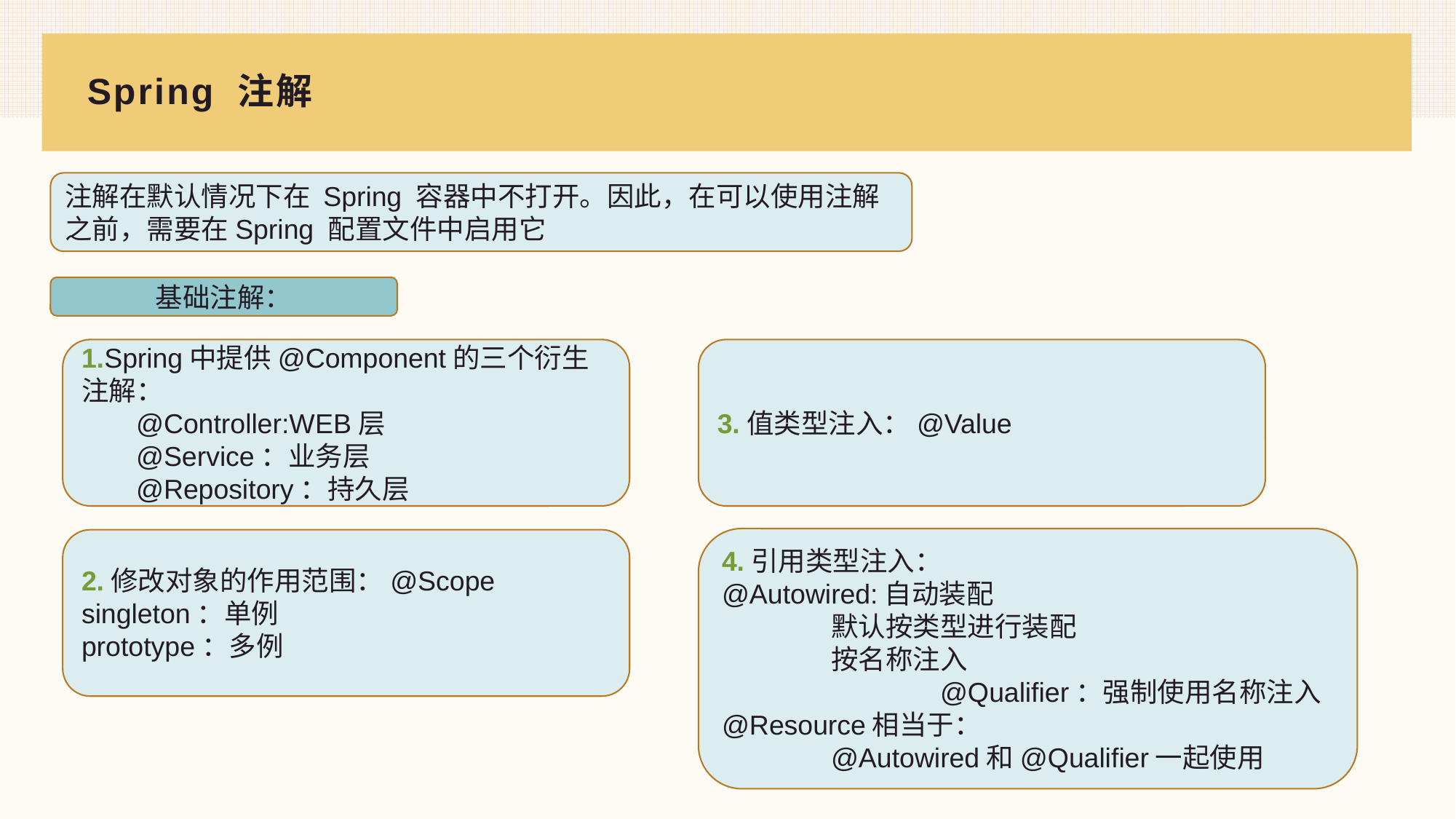

# Spring 注解
注解在默认情况下在 Spring 容器中不打开。因此，在可以使用注解之前，需要在Spring 配置文件中启用它
基础注解：
1.Spring中提供@Component的三个衍生注解：
@Controller:WEB层
@Service：业务层
@Repository：持久层
3.值类型注入：@Value
4.引用类型注入：
@Autowired:自动装配
	默认按类型进行装配
	按名称注入
		@Qualifier：强制使用名称注入
@Resource相当于：
	@Autowired和@Qualifier一起使用
2.修改对象的作用范围：@Scope
singleton：单例
prototype：多例